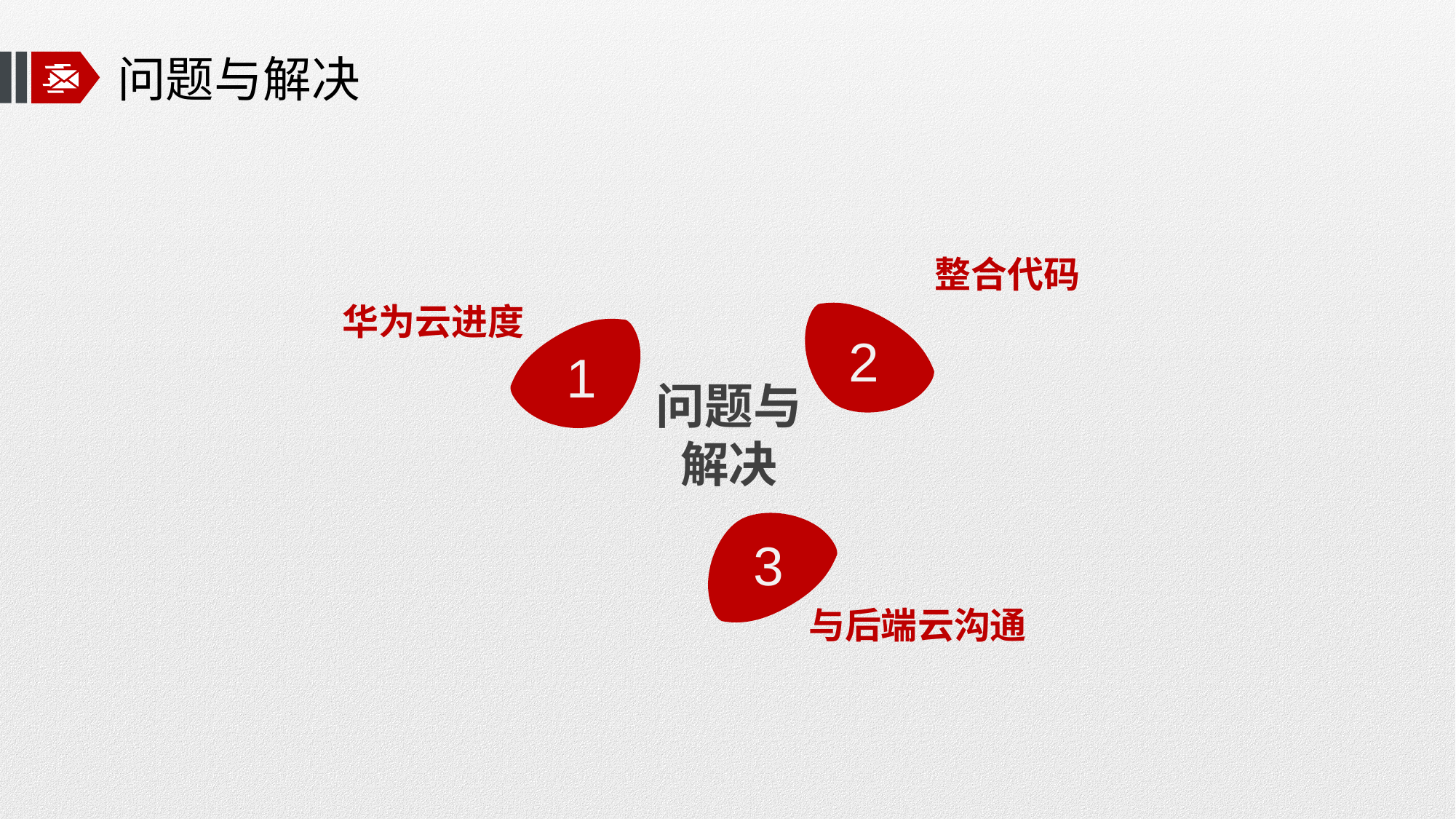

# 问题与解决

整合代码
华为云进度

2

1
问题与解决

3
与后端云沟通